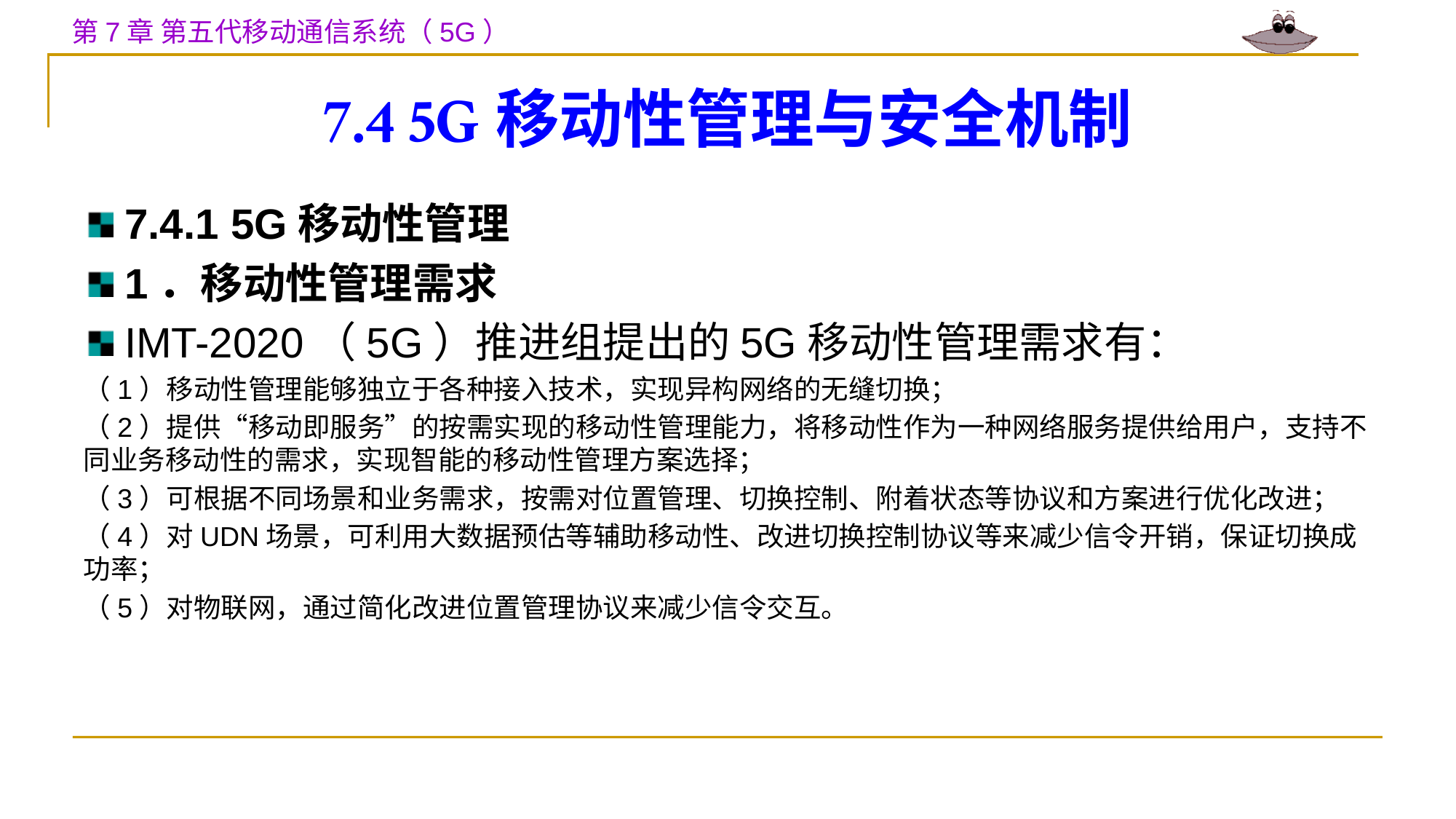

# 7.4 5G移动性管理与安全机制
7.4.1 5G移动性管理
1．移动性管理需求
IMT-2020（5G）推进组提出的5G移动性管理需求有：
（1）移动性管理能够独立于各种接入技术，实现异构网络的无缝切换；
（2）提供“移动即服务”的按需实现的移动性管理能力，将移动性作为一种网络服务提供给用户，支持不同业务移动性的需求，实现智能的移动性管理方案选择；
（3）可根据不同场景和业务需求，按需对位置管理、切换控制、附着状态等协议和方案进行优化改进；
（4）对UDN场景，可利用大数据预估等辅助移动性、改进切换控制协议等来减少信令开销，保证切换成功率；
（5）对物联网，通过简化改进位置管理协议来减少信令交互。